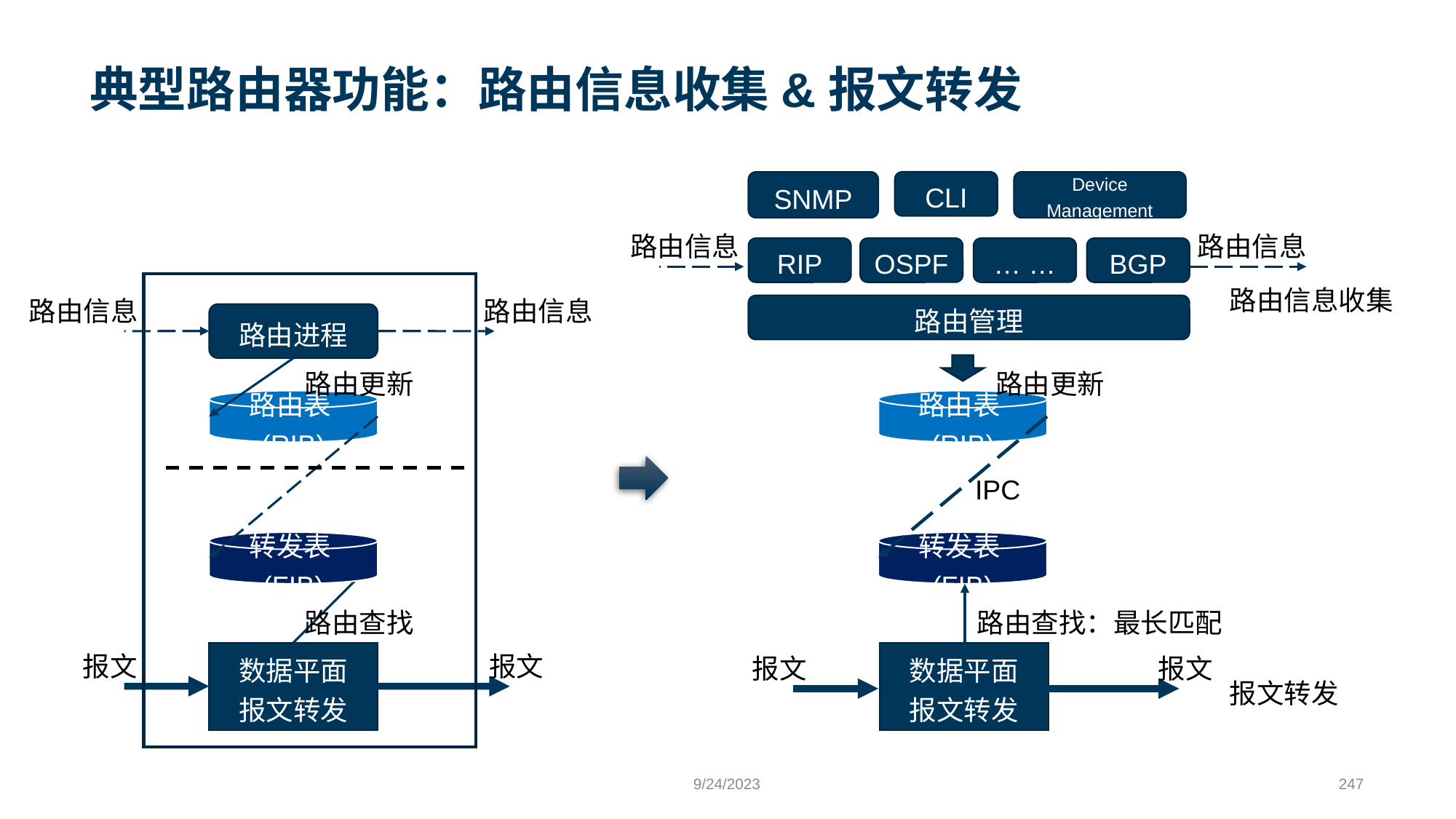

# 典型路由器功能：路由信息收集&报文转发
SNMP
CLI
Device Management
路由信息
路由信息
RIP
OSPF
… …
BGP
路由信息收集

路由信息
路由信息
路由管理
路由进程
路由更新

路由更新
路由表(RIB)
路由表(RIB)

IPC
转发表(FIB)
转发表(FIB)
路由查找
路由查找：最长匹配
报文
报文
报文
报文
数据平面
报文转发
数据平面
报文转发
报文转发

9/24/2023
247